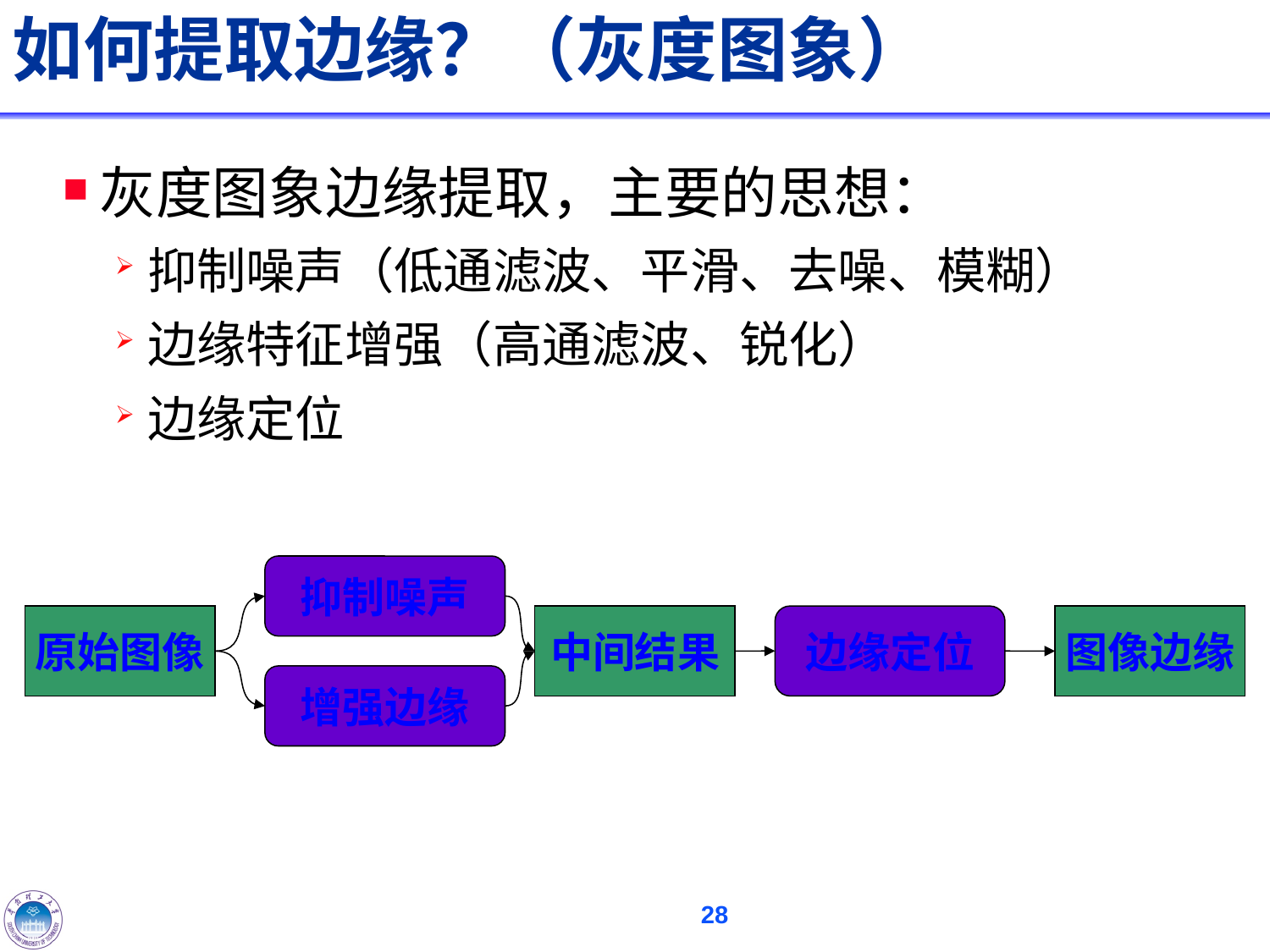

# 如何提取边缘？（灰度图象）
灰度图象边缘提取，主要的思想：
抑制噪声（低通滤波、平滑、去噪、模糊）
边缘特征增强（高通滤波、锐化）
边缘定位
抑制噪声
原始图像
中间结果
边缘定位
图像边缘
增强边缘